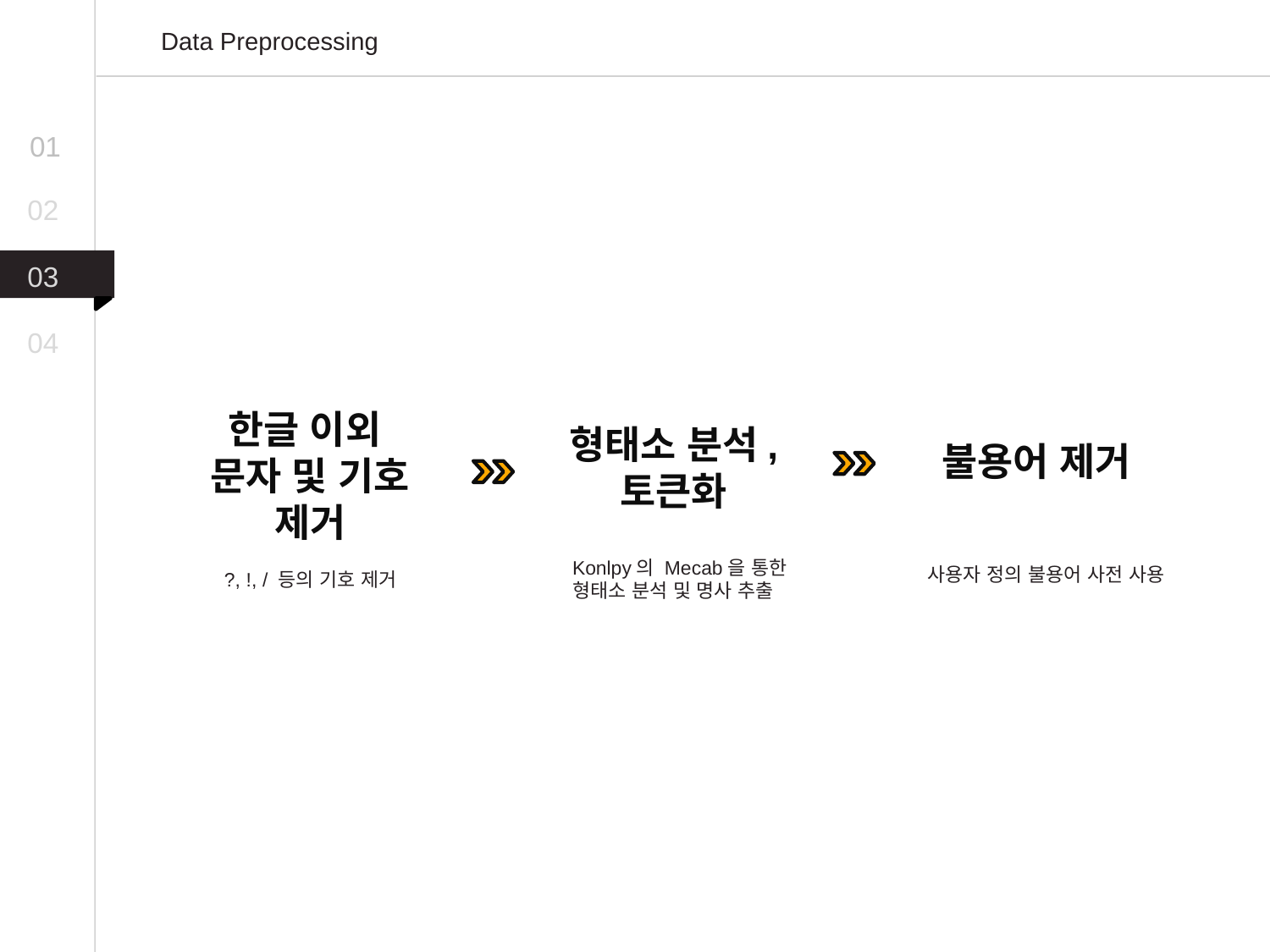

Data Preprocessing
01
02

03

04
한글 이외
문자 및 기호 제거
형태소 분석, 토큰화
불용어 제거

Konlpy의 Mecab을 통한
형태소 분석 및 명사 추출
사용자 정의 불용어 사전 사용
?, !, / 등의 기호 제거